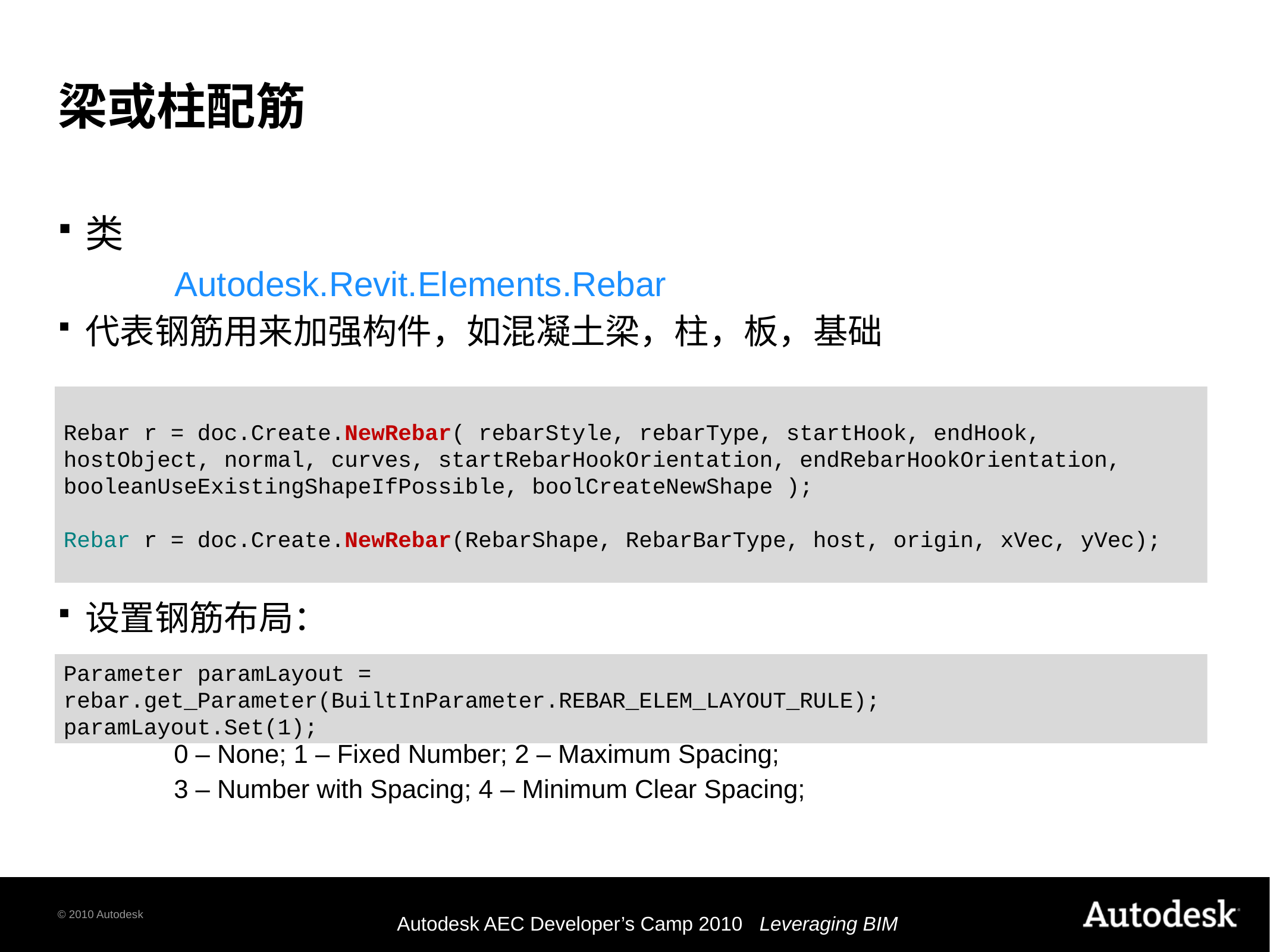

# 梁或柱配筋
类
 		Autodesk.Revit.Elements.Rebar
代表钢筋用来加强构件，如混凝土梁，柱，板，基础

设置钢筋布局：

0 – None; 1 – Fixed Number; 2 – Maximum Spacing;
3 – Number with Spacing; 4 – Minimum Clear Spacing;

Rebar r = doc.Create.NewRebar( rebarStyle, rebarType, startHook, endHook, hostObject, normal, curves, startRebarHookOrientation, endRebarHookOrientation, booleanUseExistingShapeIfPossible, boolCreateNewShape );

Rebar r = doc.Create.NewRebar(RebarShape, RebarBarType, host, origin, xVec, yVec);

Parameter paramLayout = rebar.get_Parameter(BuiltInParameter.REBAR_ELEM_LAYOUT_RULE);
paramLayout.Set(1);